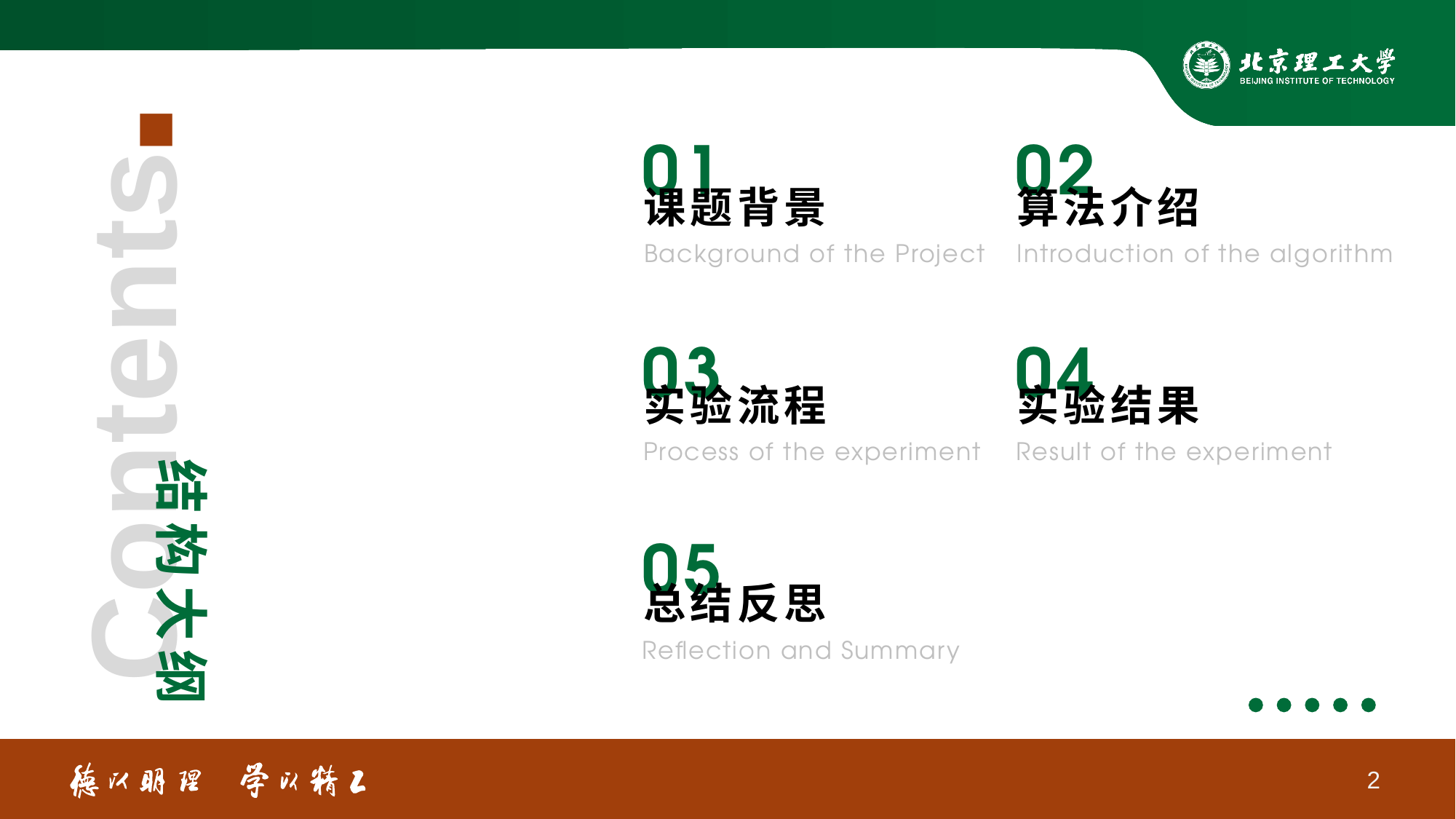

01
课题背景
Background of the Project
02
算法介绍
Introduction of the algorithm
03
实验流程
Process of the experiment
04
实验结果
Result of the experiment
05
总结反思
Reflection and Summary